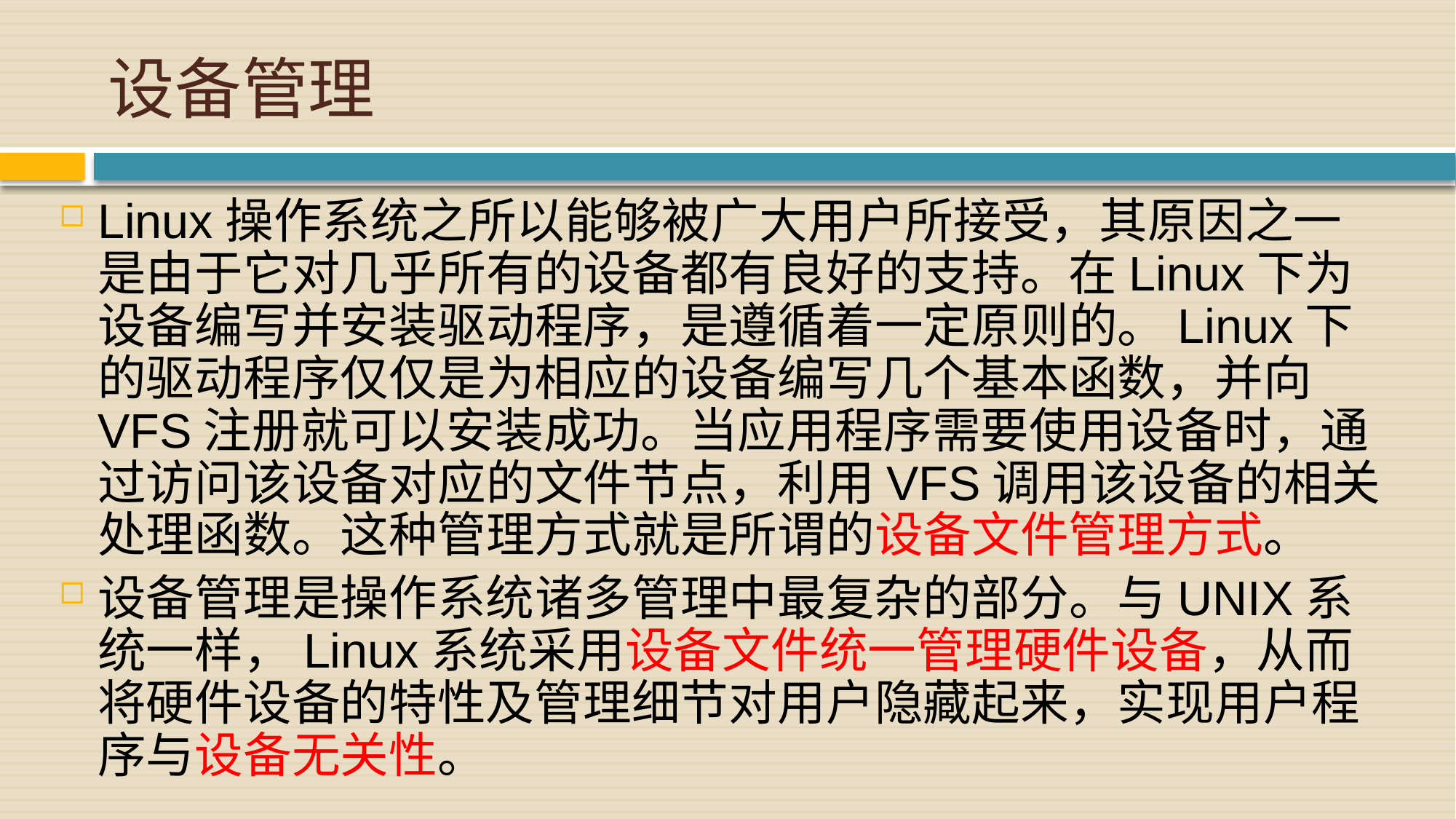

# 设备管理
Linux操作系统之所以能够被广大用户所接受，其原因之一是由于它对几乎所有的设备都有良好的支持。在Linux下为设备编写并安装驱动程序，是遵循着一定原则的。Linux下的驱动程序仅仅是为相应的设备编写几个基本函数，并向VFS注册就可以安装成功。当应用程序需要使用设备时，通过访问该设备对应的文件节点，利用VFS调用该设备的相关处理函数。这种管理方式就是所谓的设备文件管理方式。
设备管理是操作系统诸多管理中最复杂的部分。与UNIX系统一样，Linux系统采用设备文件统一管理硬件设备，从而将硬件设备的特性及管理细节对用户隐藏起来，实现用户程序与设备无关性。